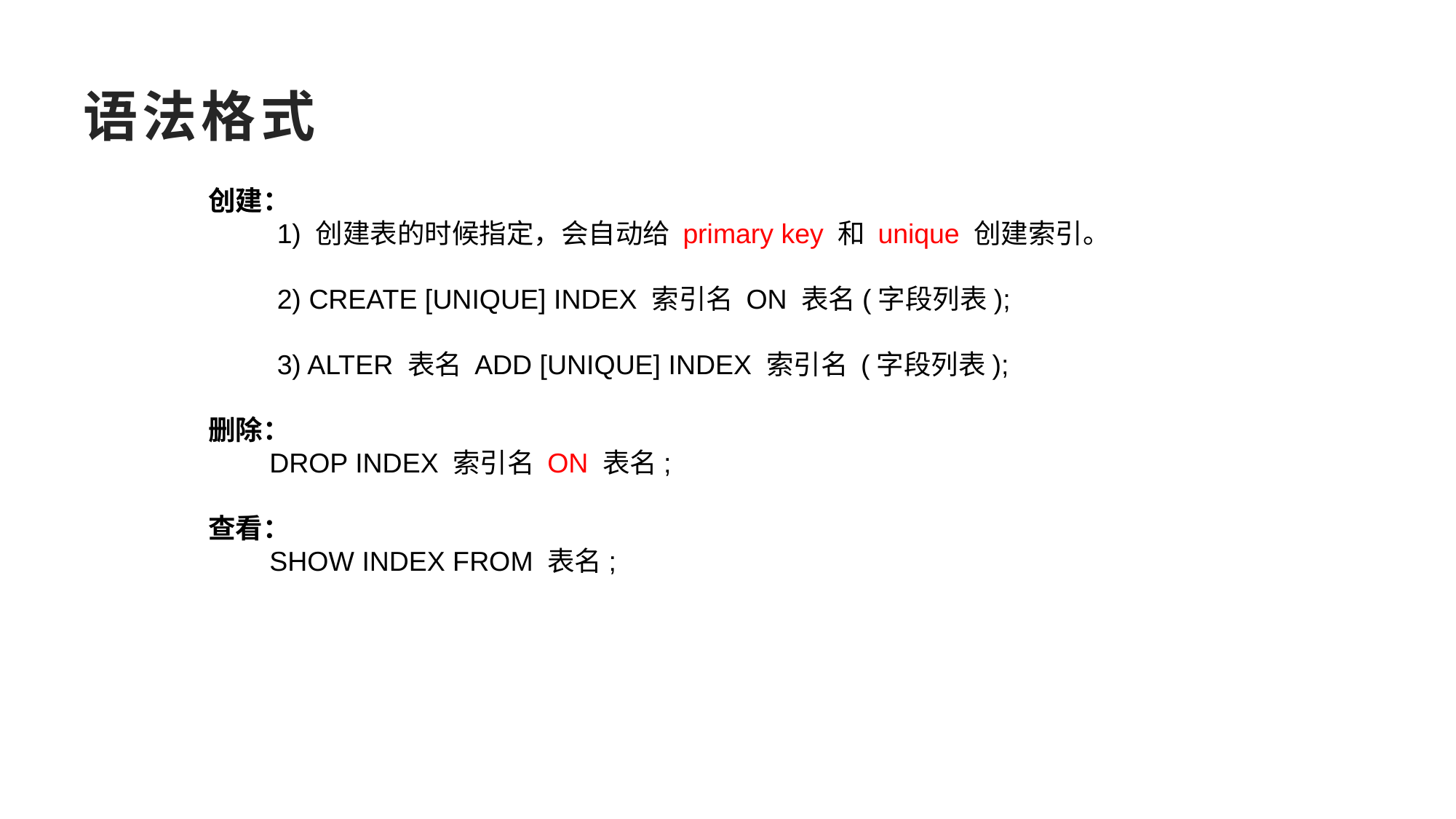

语法格式
创建：
         1) 创建表的时候指定，会自动给 primary key 和 unique 创建索引。

         2) CREATE [UNIQUE] INDEX 索引名 ON 表名(字段列表);

         3) ALTER 表名 ADD [UNIQUE] INDEX 索引名 (字段列表);

删除：
        DROP INDEX 索引名 ON 表名;

查看：
        SHOW INDEX FROM 表名;